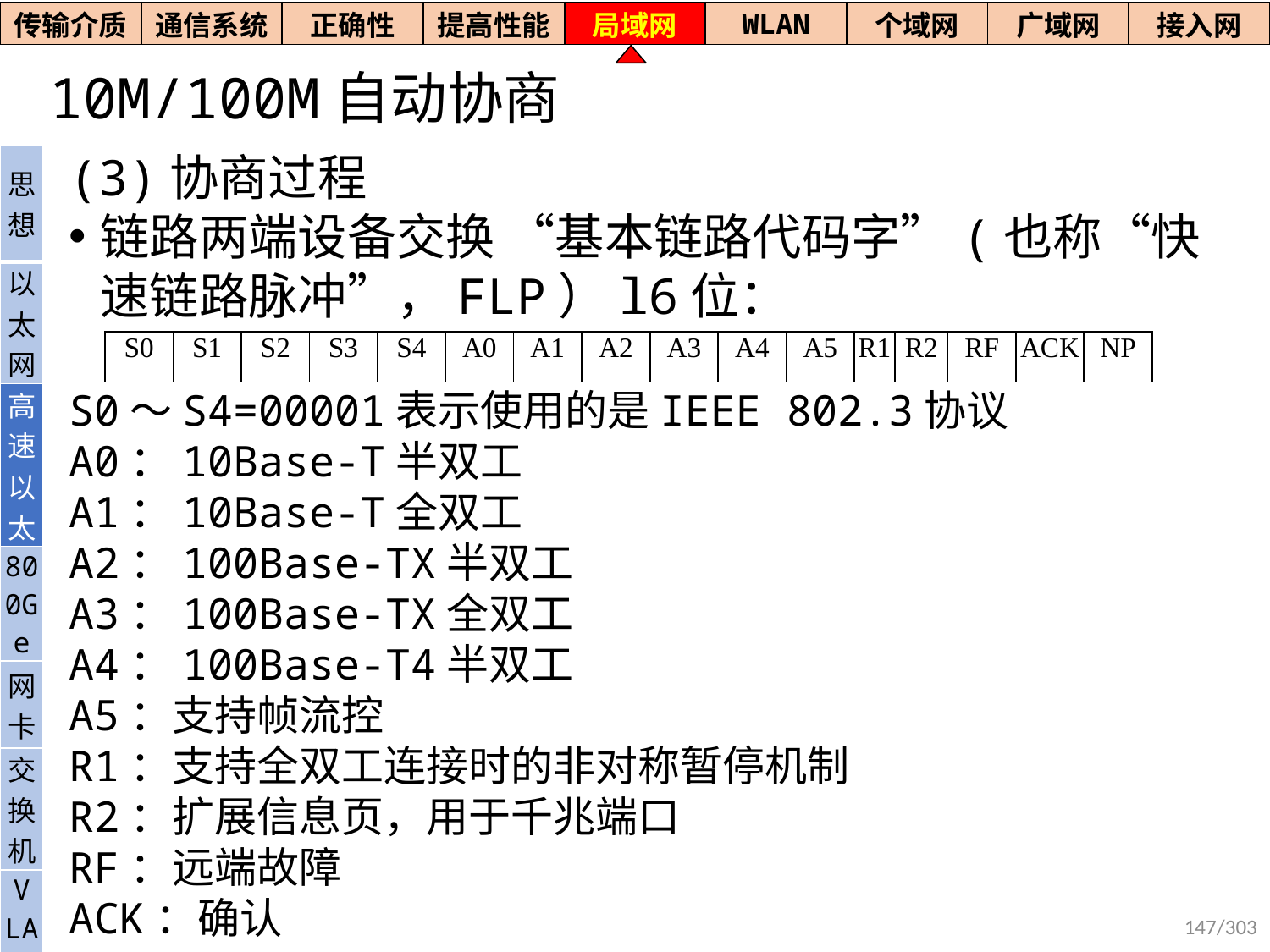

| 传输介质 | 通信系统 | 正确性 | 提高性能 | 局域网 | WLAN | 个域网 | 广域网 | 接入网 |
| --- | --- | --- | --- | --- | --- | --- | --- | --- |

# 10M/100M自动协商
(3)协商过程
链路两端设备交换 “基本链路代码字”(也称“快速链路脉冲”，FLP）l6位：

S0～S4=00001表示使用的是IEEE 802.3协议
A0：10Base-T半双工
A1：10Base-T全双工
A2：100Base-TX半双工
A3：100Base-TX全双工
A4：100Base-T4半双工
A5：支持帧流控
R1：支持全双工连接时的非对称暂停机制
R2：扩展信息页，用于千兆端口
RF：远端故障
ACK：确认

| 思想 |
| --- |
| 以太网 |
| 高速以太 |
| 800Ge |
| 网卡 |
| 交换机 |
| V LAN |
| S0 | S1 | S2 | S3 | S4 | A0 | A1 | A2 | A3 | A4 | A5 | R1 | R2 | RF | ACK | NP |
| --- | --- | --- | --- | --- | --- | --- | --- | --- | --- | --- | --- | --- | --- | --- | --- |
147/303